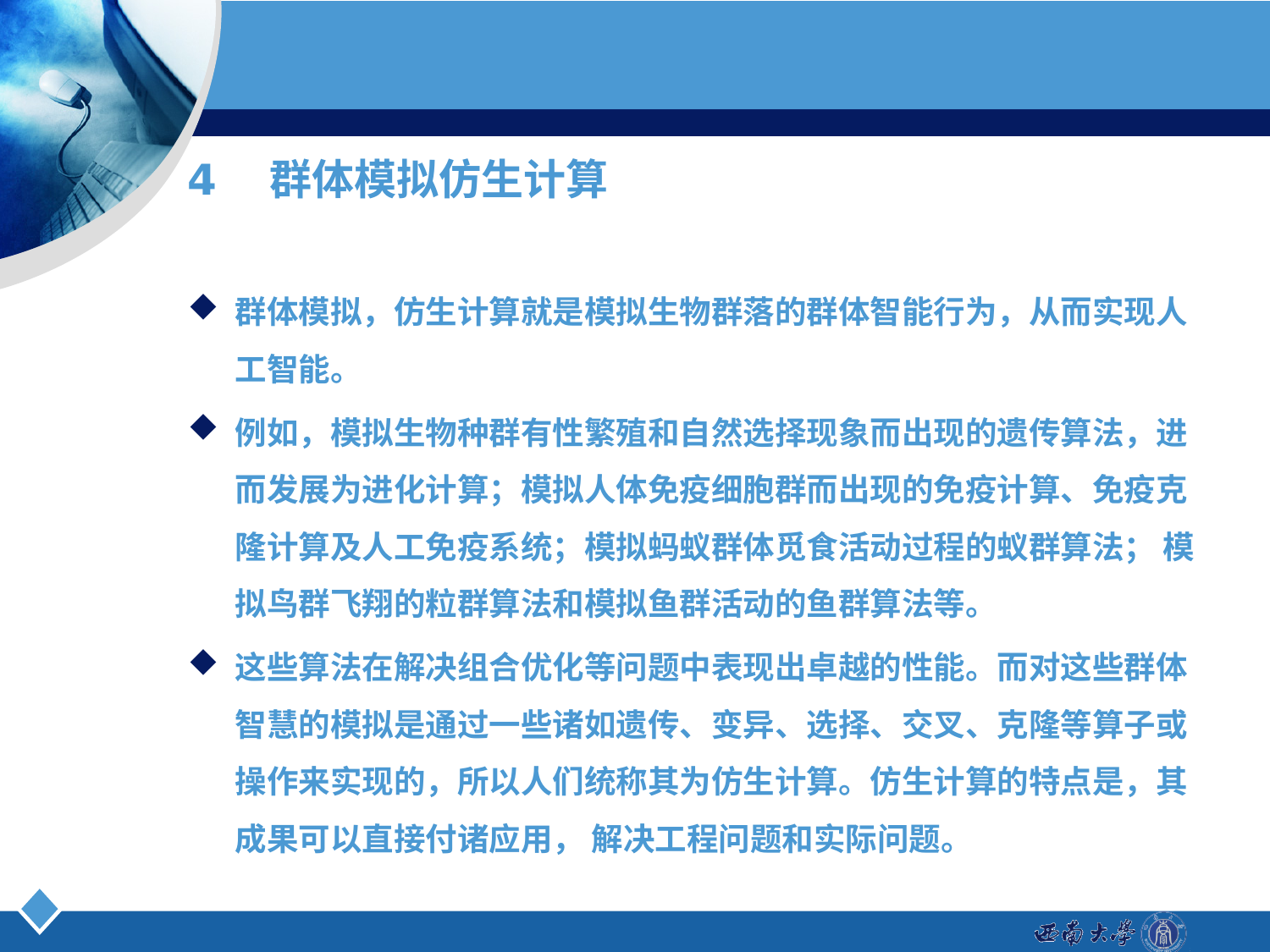

4　群体模拟仿生计算

群体模拟，仿生计算就是模拟生物群落的群体智能行为，从而实现人工智能。
例如，模拟生物种群有性繁殖和自然选择现象而出现的遗传算法，进而发展为进化计算；模拟人体免疫细胞群而出现的免疫计算、免疫克隆计算及人工免疫系统；模拟蚂蚁群体觅食活动过程的蚁群算法； 模拟鸟群飞翔的粒群算法和模拟鱼群活动的鱼群算法等。
这些算法在解决组合优化等问题中表现出卓越的性能。而对这些群体智慧的模拟是通过一些诸如遗传、变异、选择、交叉、克隆等算子或操作来实现的，所以人们统称其为仿生计算。仿生计算的特点是，其成果可以直接付诸应用， 解决工程问题和实际问题。